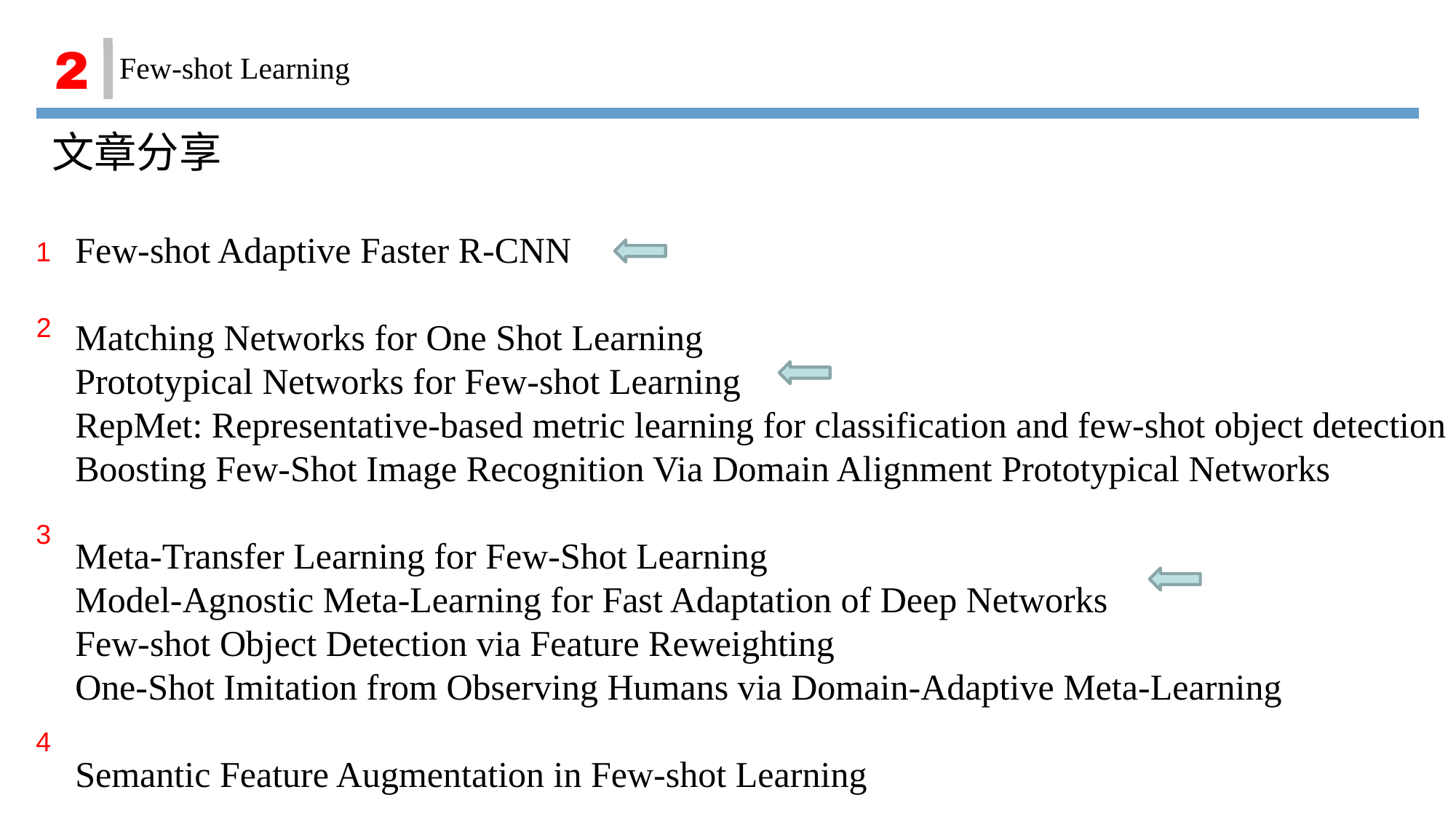

2

Few-shot Learning
        文章分享

Few-shot Adaptive Faster R-CNN

Matching Networks for One Shot Learning
Prototypical Networks for Few-shot Learning
RepMet: Representative-based metric learning for classification and few-shot object detection
Boosting Few-Shot Image Recognition Via Domain Alignment Prototypical Networks

Meta-Transfer Learning for Few-Shot Learning
Model-Agnostic Meta-Learning for Fast Adaptation of Deep Networks
Few-shot Object Detection via Feature Reweighting
One-Shot Imitation from Observing Humans via Domain-Adaptive Meta-Learning

Semantic Feature Augmentation in Few-shot Learning
1

2

3

4